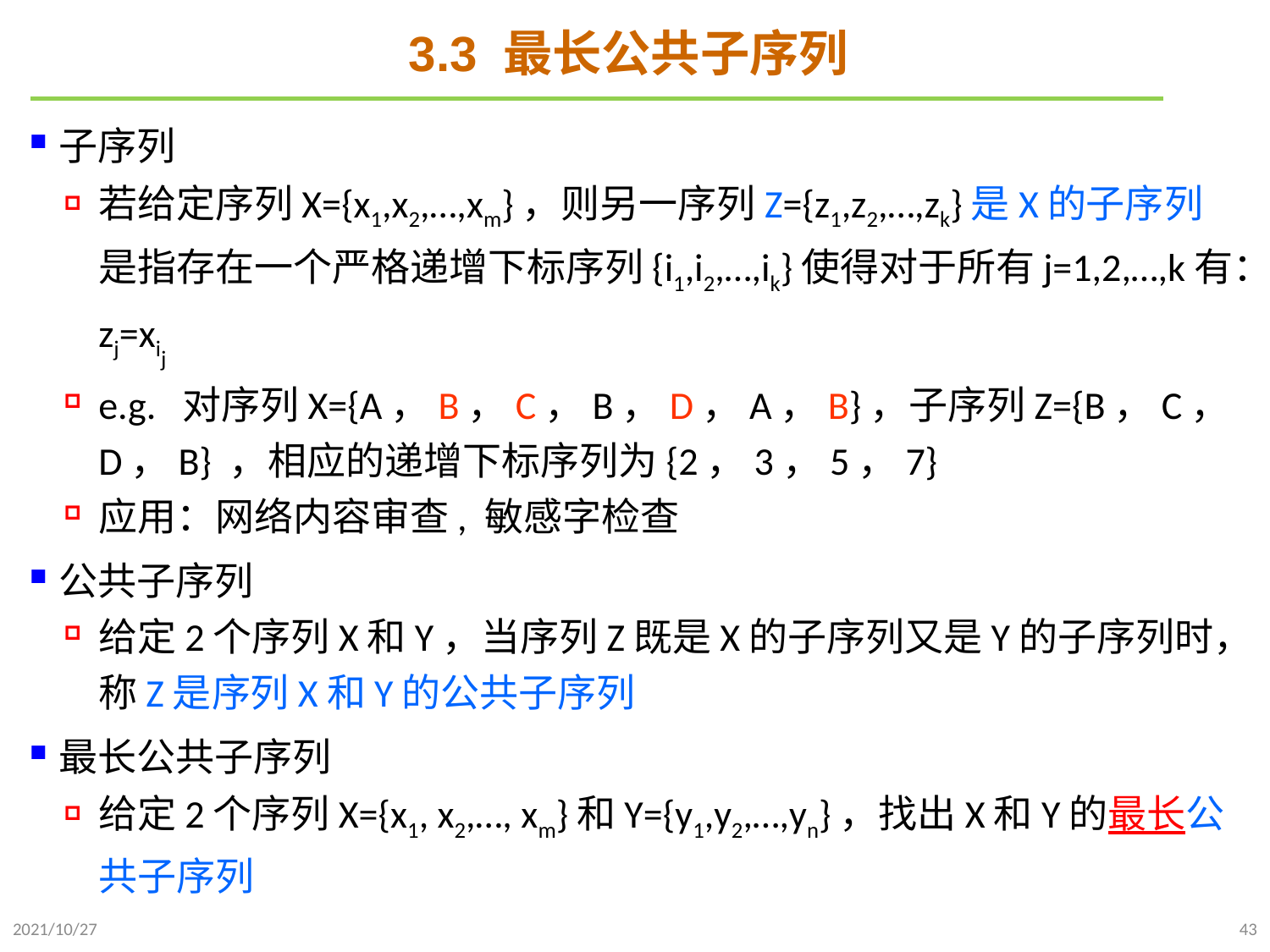

# 3.3 最长公共子序列
子序列
若给定序列X={x1,x2,…,xm}，则另一序列Z={z1,z2,…,zk}是X的子序列是指存在一个严格递增下标序列{i1,i2,…,ik}使得对于所有j=1,2,…,k有：zj=xij
e.g.  对序列X={A，B，C，B，D，A，B}，子序列Z={B，C，D，B} ，相应的递增下标序列为{2，3，5，7}
应用：网络内容审查, 敏感字检查
公共子序列
给定2个序列X和Y，当序列Z既是X的子序列又是Y的子序列时，称Z是序列X和Y的公共子序列
最长公共子序列
给定2个序列X={x1, x2,…, xm}和Y={y1,y2,…,yn}，找出X和Y的最长公共子序列

2021/10/27
43